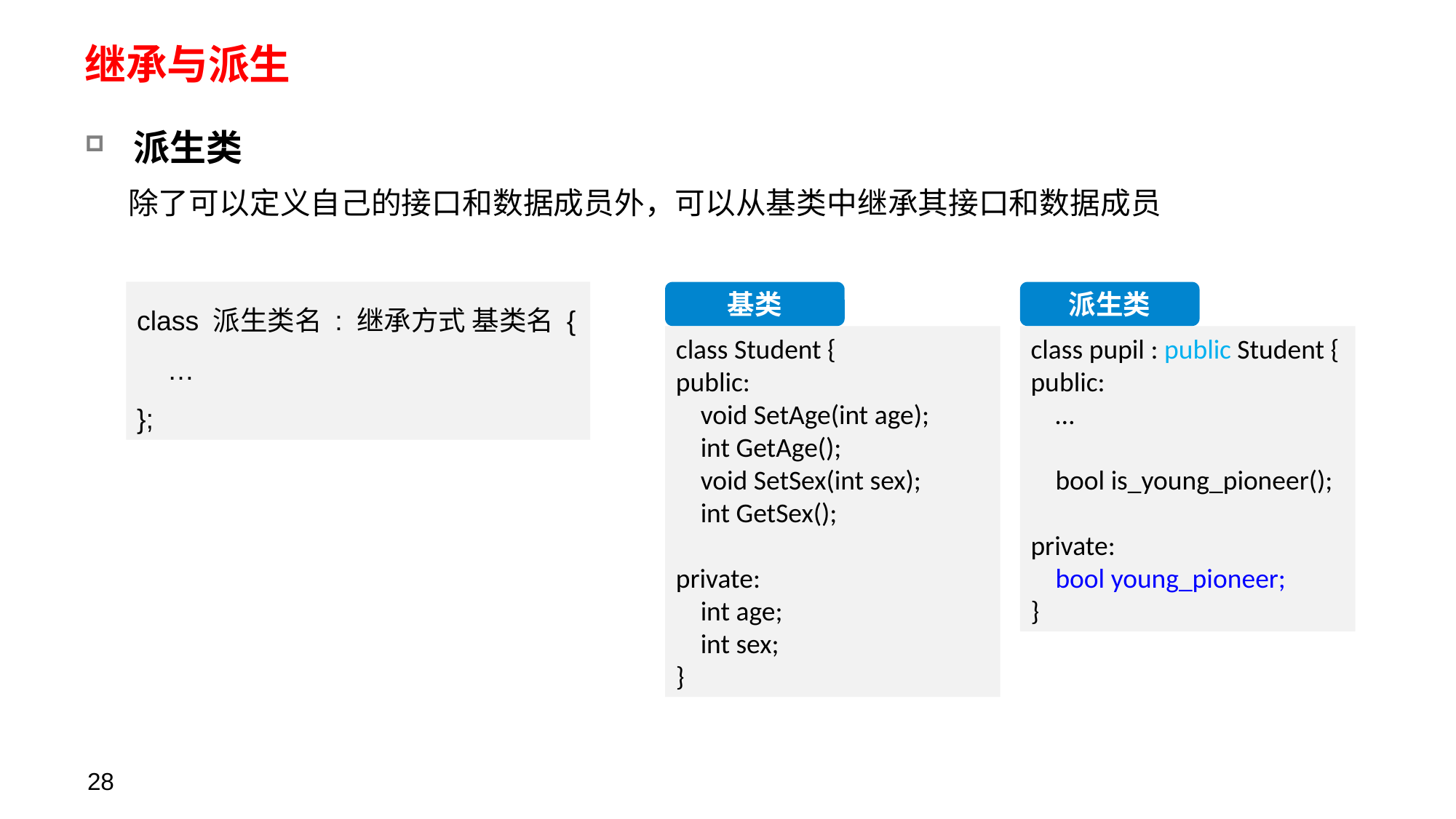

# 继承与派生
派生类
除了可以定义自己的接口和数据成员外，可以从基类中继承其接口和数据成员
基类
class Student {
public:
    void SetAge(int age);
    int GetAge();
    void SetSex(int sex);
    int GetSex();
private:
    int age;
    int sex;
}
派生类
class pupil : public Student {
public:
    …

    bool is_young_pioneer();
private:
    bool young_pioneer;
}
class 派生类名 : 继承方式 基类名 {
    …
};
28